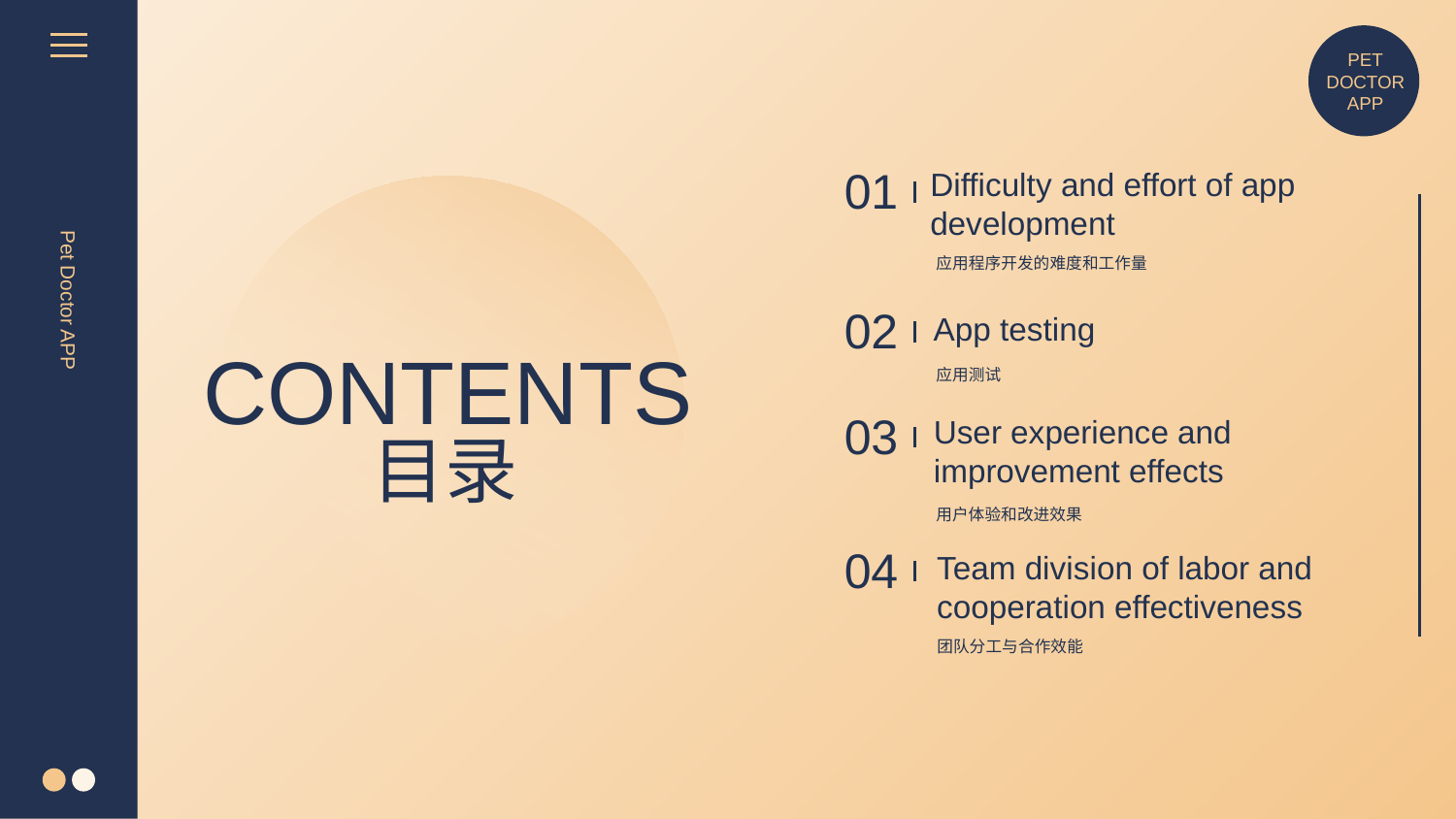

PET
DOCTOR
APP
01
Difficulty and effort of app development

应用程序开发的难度和工作量
02
App testing
CONTENTS
目录
应用测试
Pet Doctor APP
03
User experience and improvement effects
用户体验和改进效果
04
Team division of labor and cooperation effectiveness
团队分工与合作效能